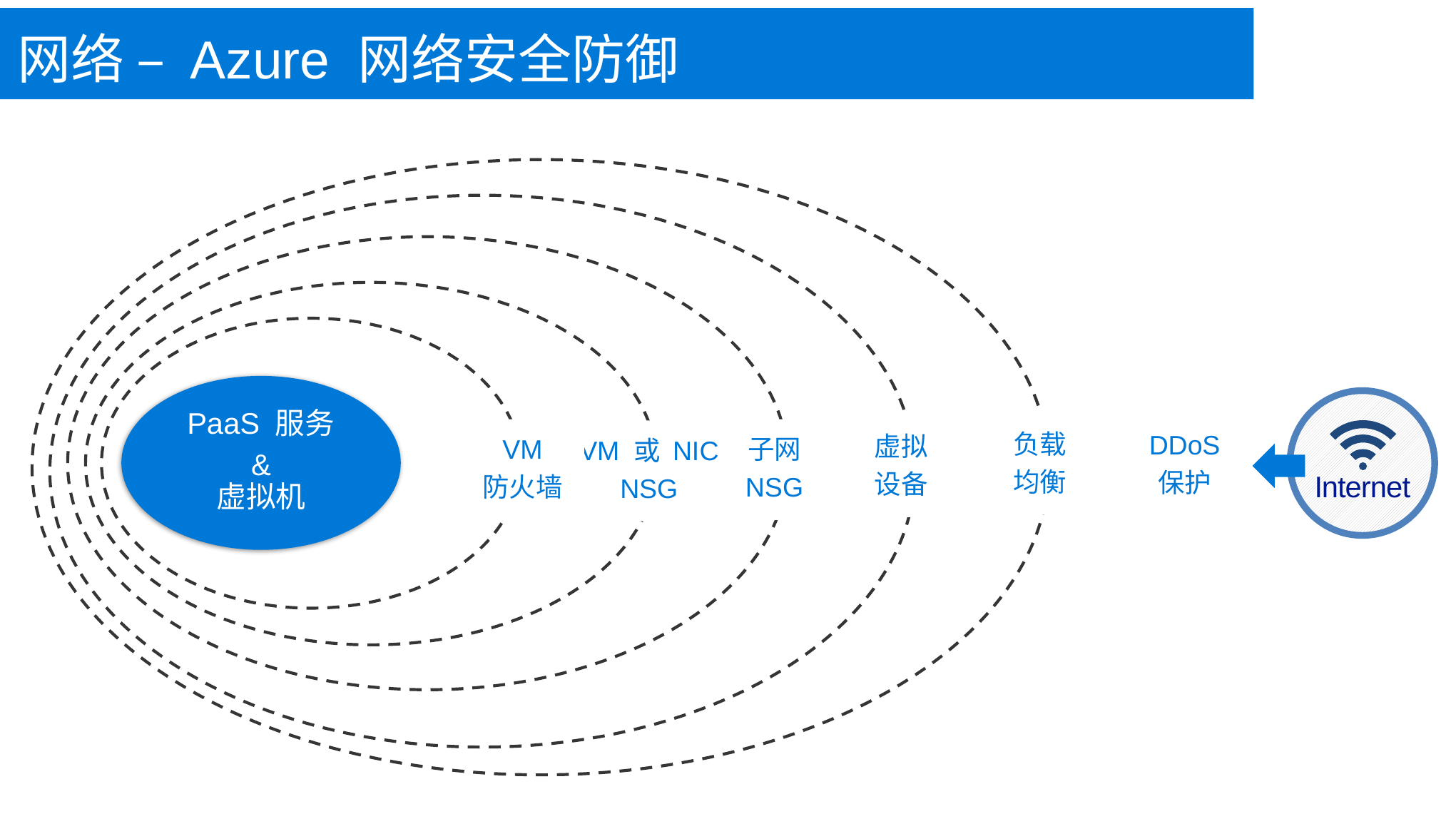

网络 – Azure 网络安全防御

Internet
PaaS 服务
&
虚拟机
负载
均衡
DDoS
保护
虚拟
设备
VM
防火墙
子网
NSG
VM 或 NIC
NSG